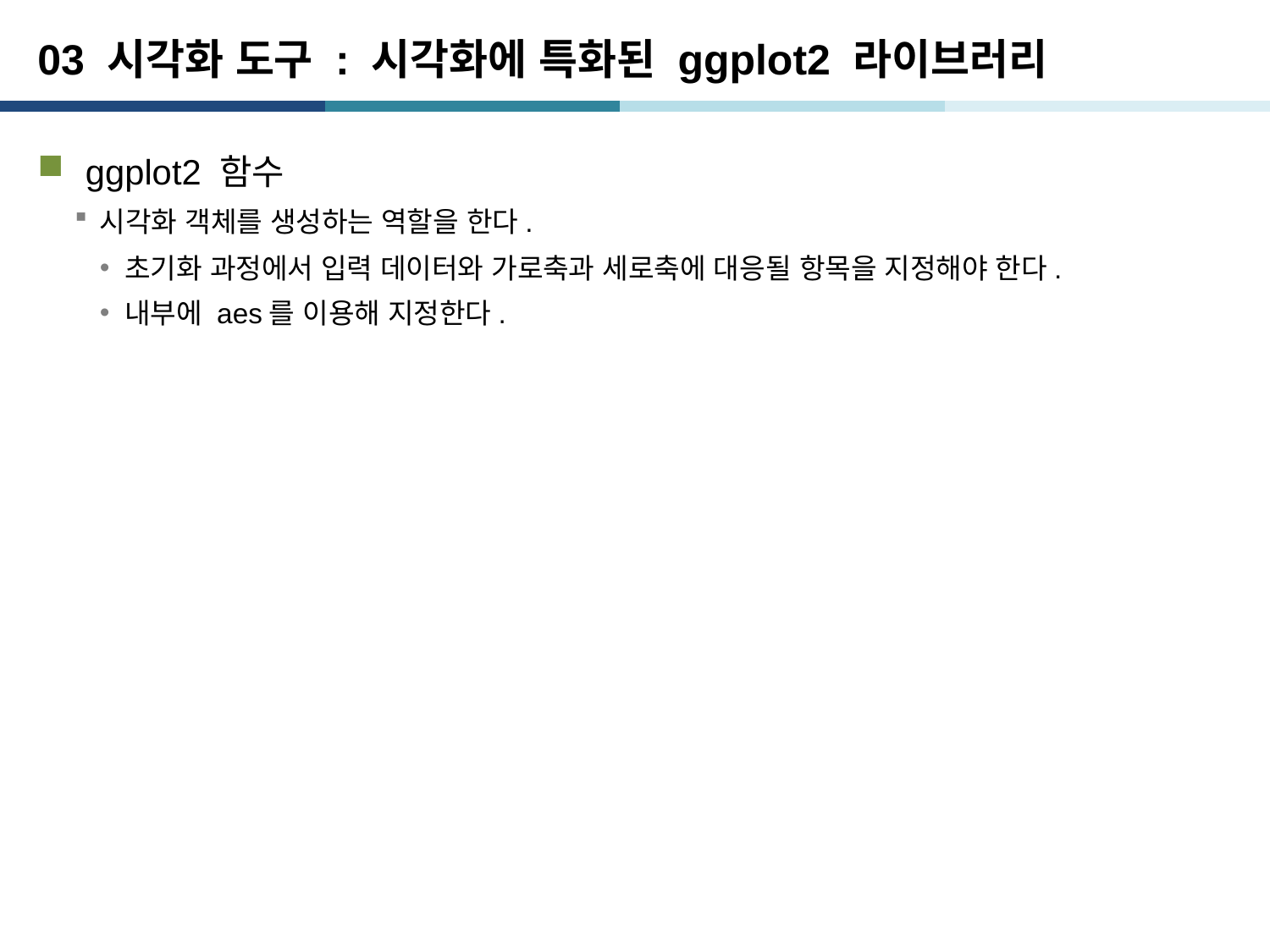

# 03 시각화 도구 : 시각화에 특화된 ggplot2 라이브러리
ggplot2 함수
시각화 객체를 생성하는 역할을 한다.
초기화 과정에서 입력 데이터와 가로축과 세로축에 대응될 항목을 지정해야 한다.
내부에 aes를 이용해 지정한다.